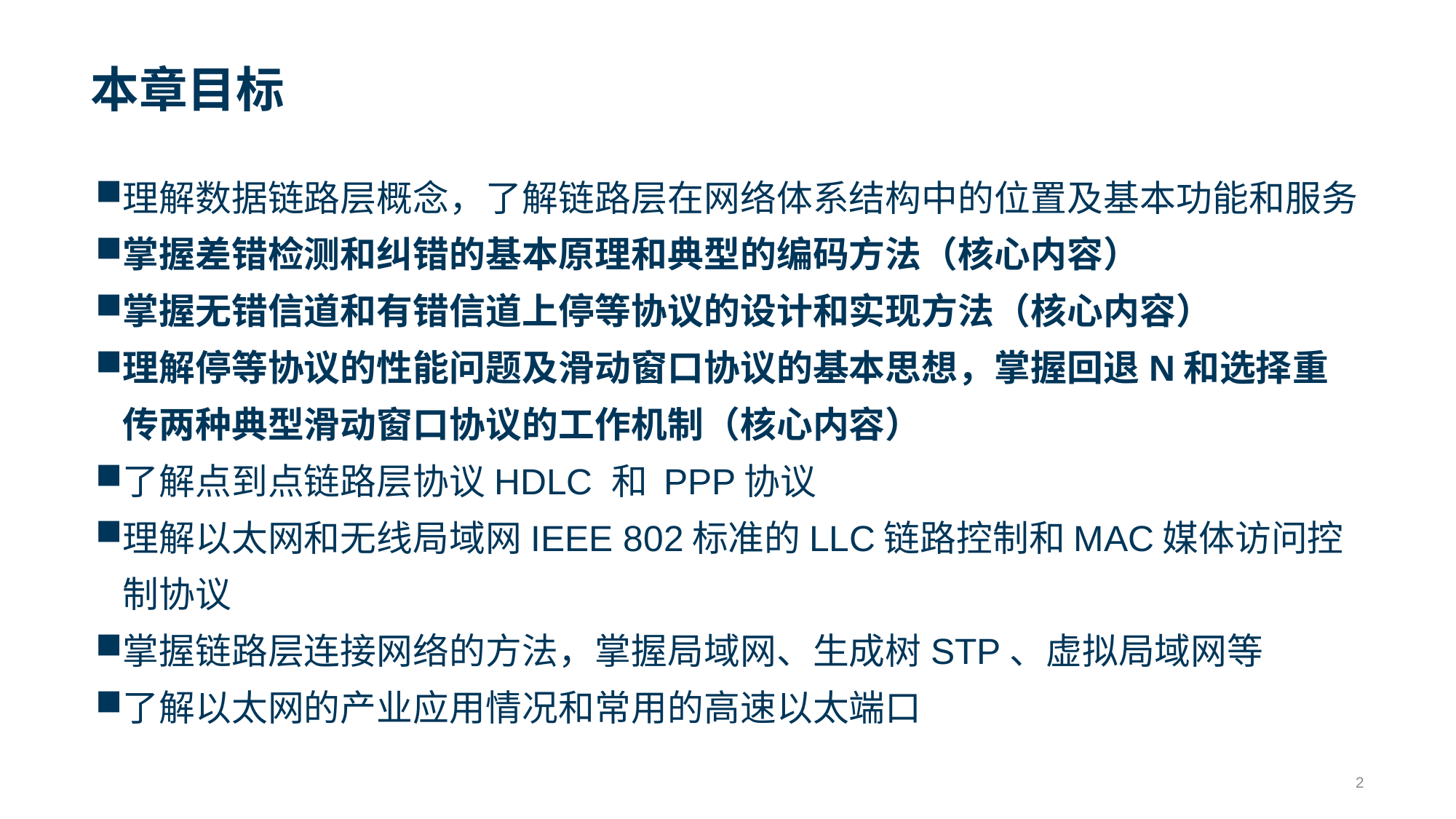

# 本章目标
理解数据链路层概念，了解链路层在网络体系结构中的位置及基本功能和服务
掌握差错检测和纠错的基本原理和典型的编码方法（核心内容）
掌握无错信道和有错信道上停等协议的设计和实现方法（核心内容）
理解停等协议的性能问题及滑动窗口协议的基本思想，掌握回退N和选择重传两种典型滑动窗口协议的工作机制（核心内容）
了解点到点链路层协议HDLC 和 PPP协议
理解以太网和无线局域网IEEE 802标准的LLC链路控制和MAC媒体访问控制协议
掌握链路层连接网络的方法，掌握局域网、生成树STP、虚拟局域网等
了解以太网的产业应用情况和常用的高速以太端口
2